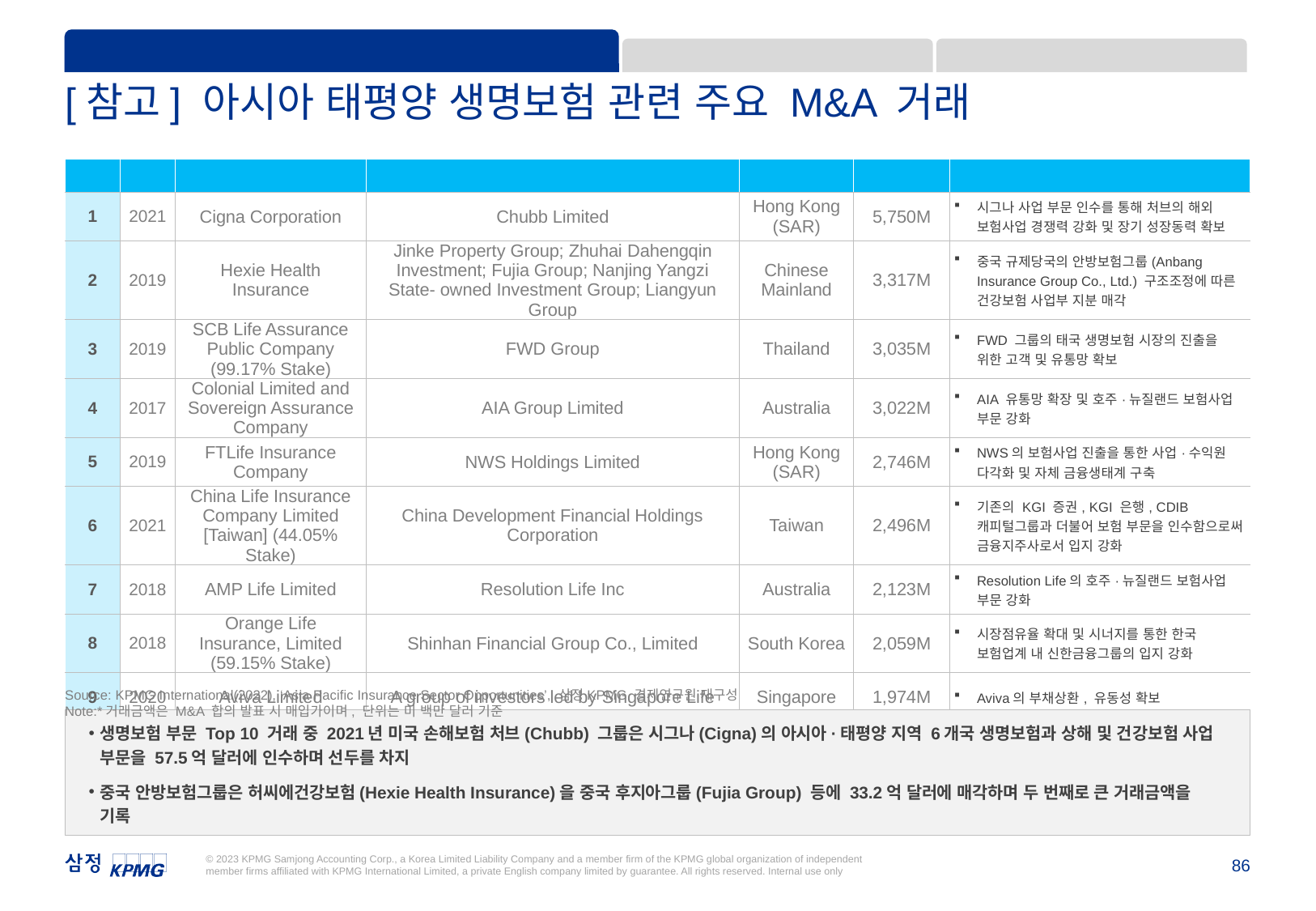

1. Market 진출방식 및 거버넌스
2. Competition: 경쟁 심화에 따른 차별화
3. Product & Channel: 상품 경쟁력 및 채널·파트너십
[참고] 아시아 태평양 생명보험 관련 주요 M&A 거래
| 순위 | 연도 | 타겟기업 | 인수기업/투자자 | 국가 | 거래금액\* | 거래 동인(Deal Rationale) |
| --- | --- | --- | --- | --- | --- | --- |
| 1 | 2021 | Cigna Corporation | Chubb Limited | Hong Kong (SAR) | 5,750M | 시그나 사업 부문 인수를 통해 처브의 해외 보험사업 경쟁력 강화 및 장기 성장동력 확보 |
| 2 | 2019 | Hexie Health Insurance | Jinke Property Group; Zhuhai Dahengqin Investment; Fujia Group; Nanjing Yangzi State- owned Investment Group; Liangyun Group | Chinese Mainland | 3,317M | 중국 규제당국의 안방보험그룹(Anbang Insurance Group Co., Ltd.) 구조조정에 따른 건강보험 사업부 지분 매각 |
| 3 | 2019 | SCB Life Assurance Public Company (99.17% Stake) | FWD Group | Thailand | 3,035M | FWD 그룹의 태국 생명보험 시장의 진출을 위한 고객 및 유통망 확보 |
| 4 | 2017 | Colonial Limited and Sovereign Assurance Company | AIA Group Limited | Australia | 3,022M | AIA 유통망 확장 및 호주·뉴질랜드 보험사업 부문 강화 |
| 5 | 2019 | FTLife Insurance Company | NWS Holdings Limited | Hong Kong (SAR) | 2,746M | NWS의 보험사업 진출을 통한 사업·수익원 다각화 및 자체 금융생태계 구축 |
| 6 | 2021 | China Life Insurance Company Limited [Taiwan] (44.05% Stake) | China Development Financial Holdings Corporation | Taiwan | 2,496M | 기존의 KGI 증권, KGI 은행, CDIB 캐피털그룹과 더불어 보험 부문을 인수함으로써 금융지주사로서 입지 강화 |
| 7 | 2018 | AMP Life Limited | Resolution Life Inc | Australia | 2,123M | Resolution Life의 호주·뉴질랜드 보험사업 부문 강화 |
| 8 | 2018 | Orange Life Insurance, Limited (59.15% Stake) | Shinhan Financial Group Co., Limited | South Korea | 2,059M | 시장점유율 확대 및 시너지를 통한 한국 보험업계 내 신한금융그룹의 입지 강화 |
| 9 | 2020 | Aviva Limited | A group of investors led by Singapore Life | Singapore | 1,974M | Aviva의 부채상환, 유동성 확보 |
| 10 | 2020 | Prudential Life Insurance Company of Korea Limited | KB Financial Group Inc | South Korea | 1,949M | KB금융의 사업포트폴리오 확장 및 신성장동력 확보 |
Source: KPMG International(2022), ‘Asia Pacific Insurance Sector Opportunities’, 삼정KPMG 경제연구원 재구성
Note:*거래금액은 M&A 합의 발표 시 매입가이며, 단위는 미 백만 달러 기준백만 달러
생명보험 부문 Top 10 거래 중 2021년 미국 손해보험 처브(Chubb) 그룹은 시그나(Cigna)의 아시아·태평양 지역 6개국 생명보험과 상해 및 건강보험 사업 부문을 57.5억 달러에 인수하며 선두를 차지
중국 안방보험그룹은 허씨에건강보험(Hexie Health Insurance)을 중국 후지아그룹(Fujia Group) 등에 33.2억 달러에 매각하며 두 번째로 큰 거래금액을 기록